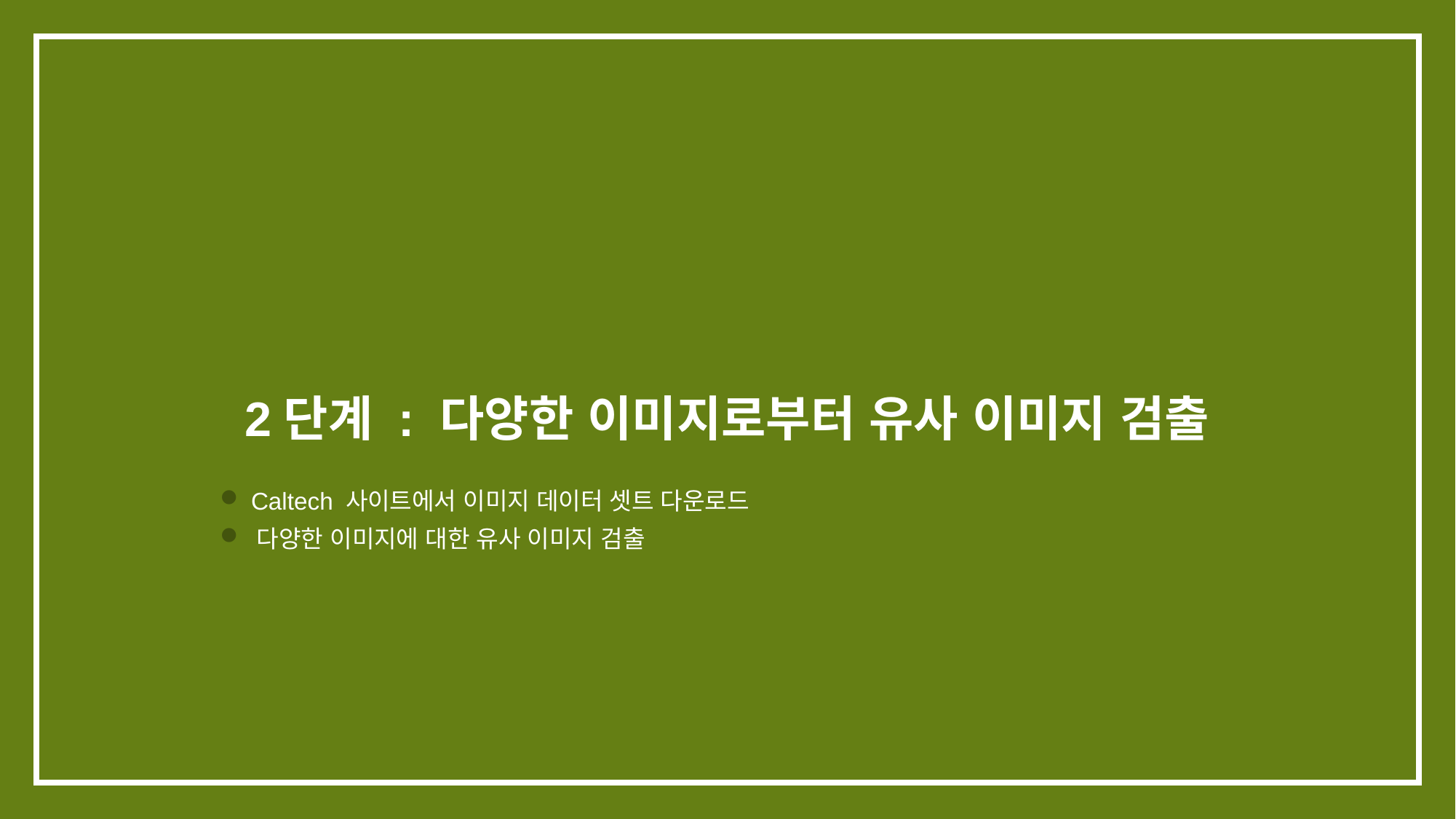

# 2단계 : 다양한 이미지로부터 유사 이미지 검출
 Caltech 사이트에서 이미지 데이터 셋트 다운로드
 다양한 이미지에 대한 유사 이미지 검출